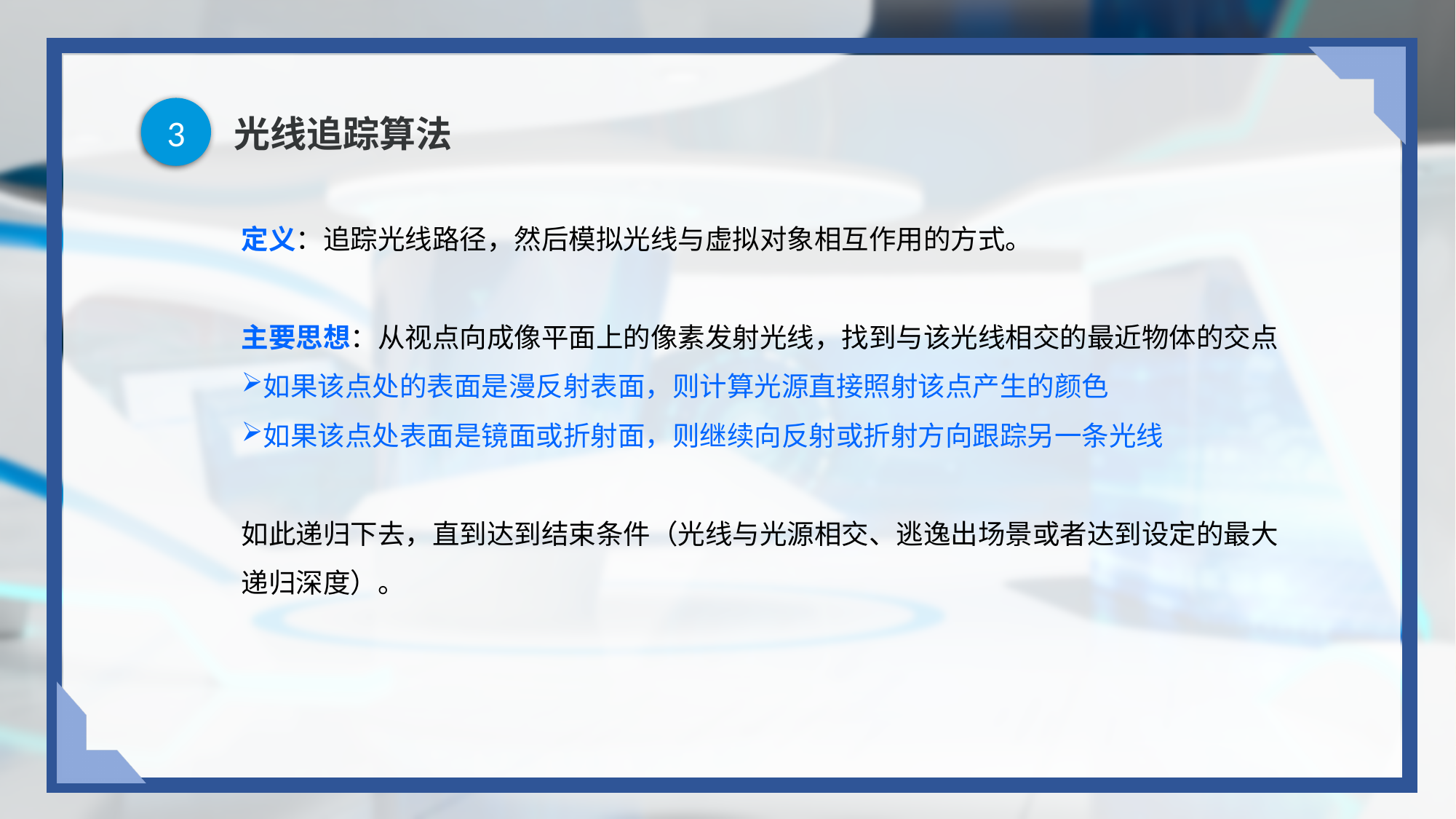

3
# 光线追踪算法
定义：追踪光线路径，然后模拟光线与虚拟对象相互作用的方式。

主要思想：从视点向成像平面上的像素发射光线，找到与该光线相交的最近物体的交点
如果该点处的表面是漫反射表面，则计算光源直接照射该点产生的颜色
如果该点处表面是镜面或折射面，则继续向反射或折射方向跟踪另一条光线

如此递归下去，直到达到结束条件（光线与光源相交、逃逸出场景或者达到设定的最大递归深度）。